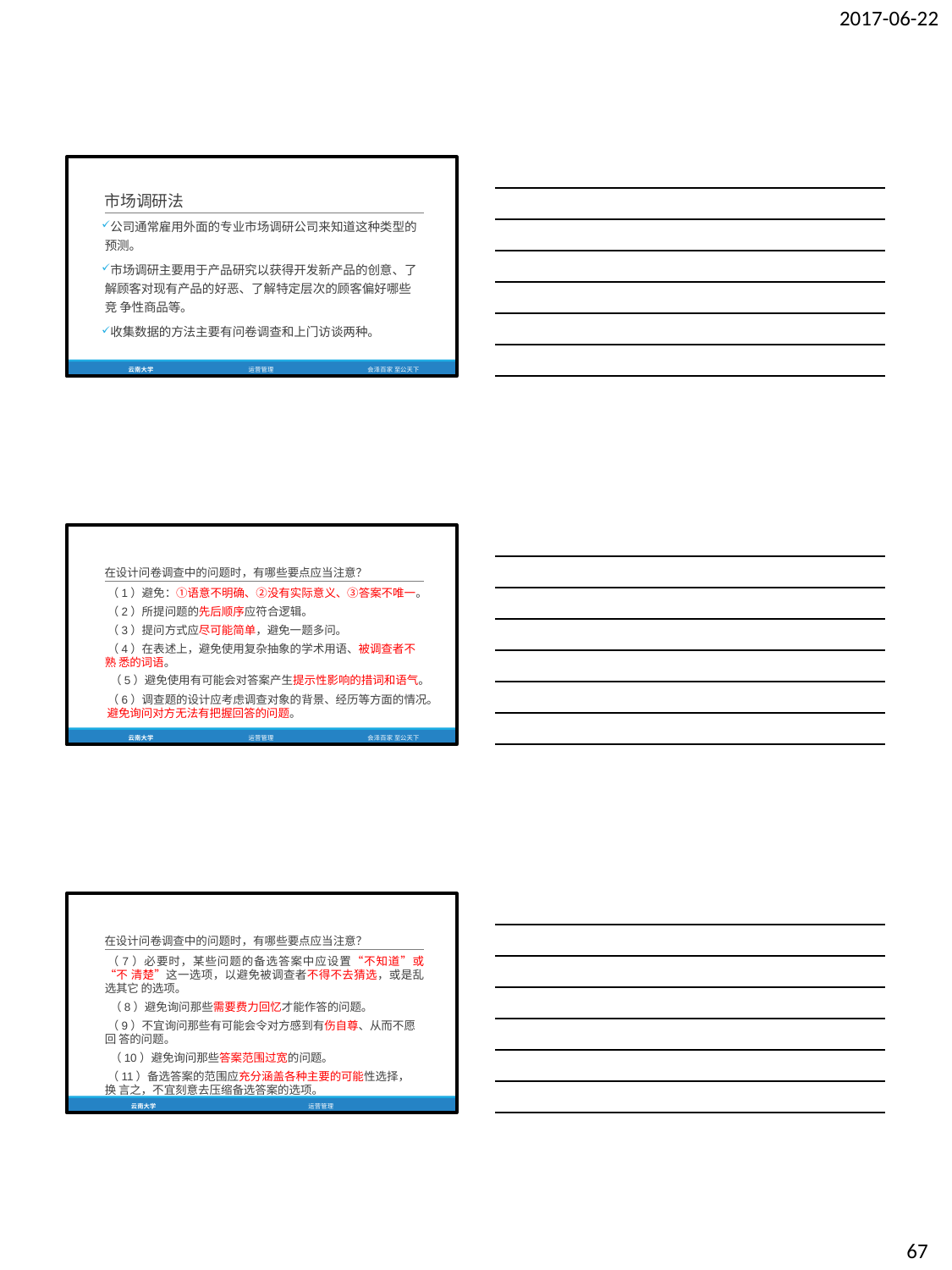

2017-06-22

市场调研法
公司通常雇用外面的专业市场调研公司来知道这种类型的 预测。
市场调研主要用于产品研究以获得开发新产品的创意、了 解顾客对现有产品的好恶、了解特定层次的顾客偏好哪些竞 争性商品等。
收集数据的方法主要有问卷调查和上门访谈两种。

云南大学
运营管理
会泽百家 至公天下

在设计问卷调查中的问题时，有哪些要点应当注意？
（1）避免：①语意不明确、②没有实际意义、③答案不唯一。
（2）所提问题的先后顺序应符合逻辑。
（3）提问方式应尽可能简单，避免一题多问。
（4）在表述上，避免使用复杂抽象的学术用语、被调查者不熟 悉的词语。
（5）避免使用有可能会对答案产生提示性影响的措词和语气。
（6）调查题的设计应考虑调查对象的背景、经历等方面的情况。 避免询问对方无法有把握回答的问题。

云南大学
运营管理
会泽百家 至公天下

在设计问卷调查中的问题时，有哪些要点应当注意？
（7）必要时，某些问题的备选答案中应设置“不知道”或“不 清楚”这一选项，以避免被调查者不得不去猜选，或是乱选其它 的选项。
（8）避免询问那些需要费力回忆才能作答的问题。
（9）不宜询问那些有可能会令对方感到有伤自尊、从而不愿回 答的问题。
（10）避免询问那些答案范围过宽的问题。
（11）备选答案的范围应充分涵盖各种主要的可能性选择，换 言之，不宜刻意去压缩备选答案的选项。
云南大学	运营管理	会泽百家 至公天下

67